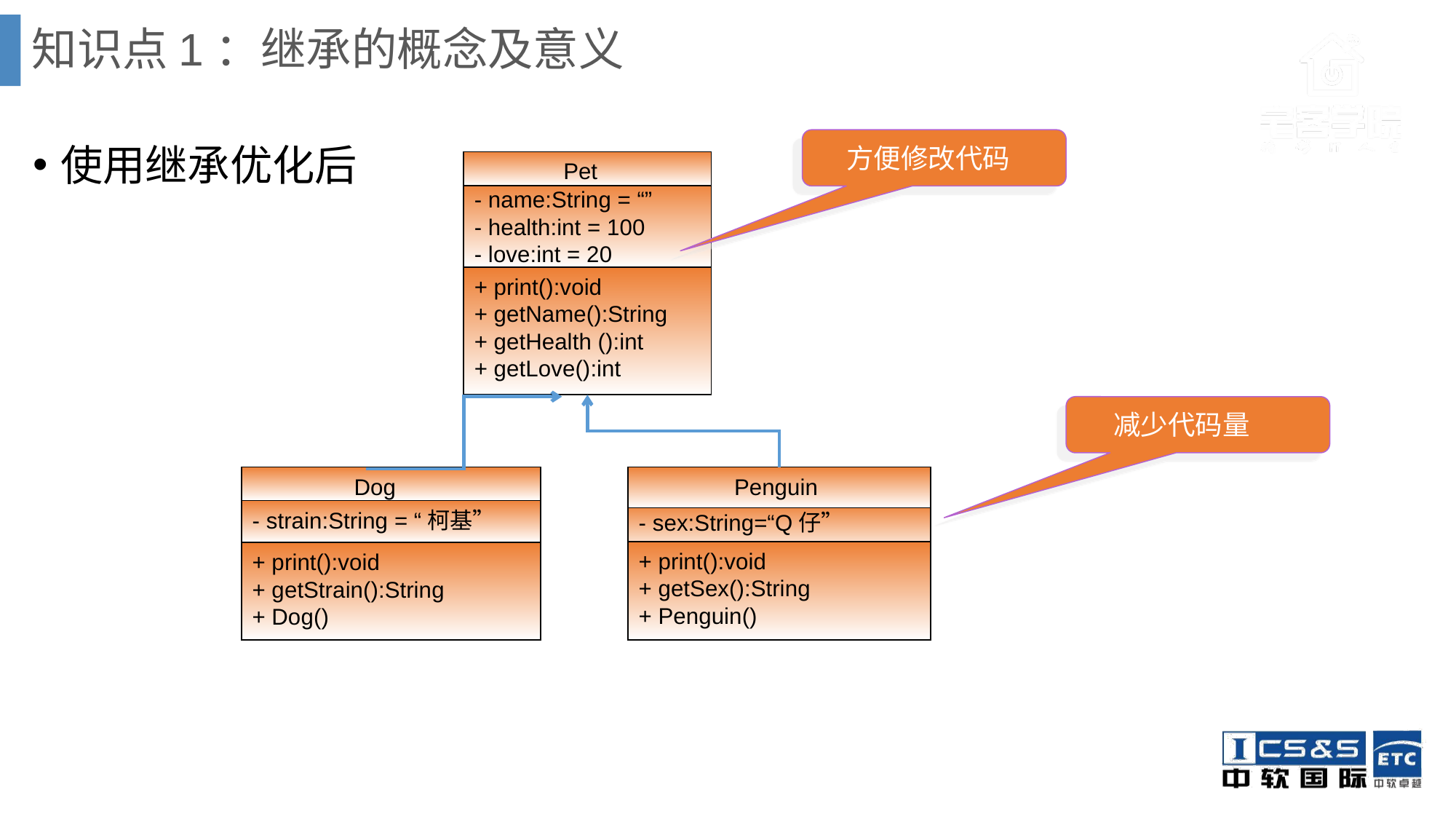

# 知识点1：继承的概念及意义
使用继承优化后

方便修改代码
              Pet
- name:String = “”
- health:int = 100
- love:int = 20
- strain:String
+ print():void
+ getName():String
+ getHealth ():int
+ getLove():int

减少代码量
                Dog
- strain:String = “柯基”
+ print():void
+ getStrain():String
+ Dog()
               Penguin
- sex:String=“Q仔”
+ print():void
+ getSex():String
+ Penguin()